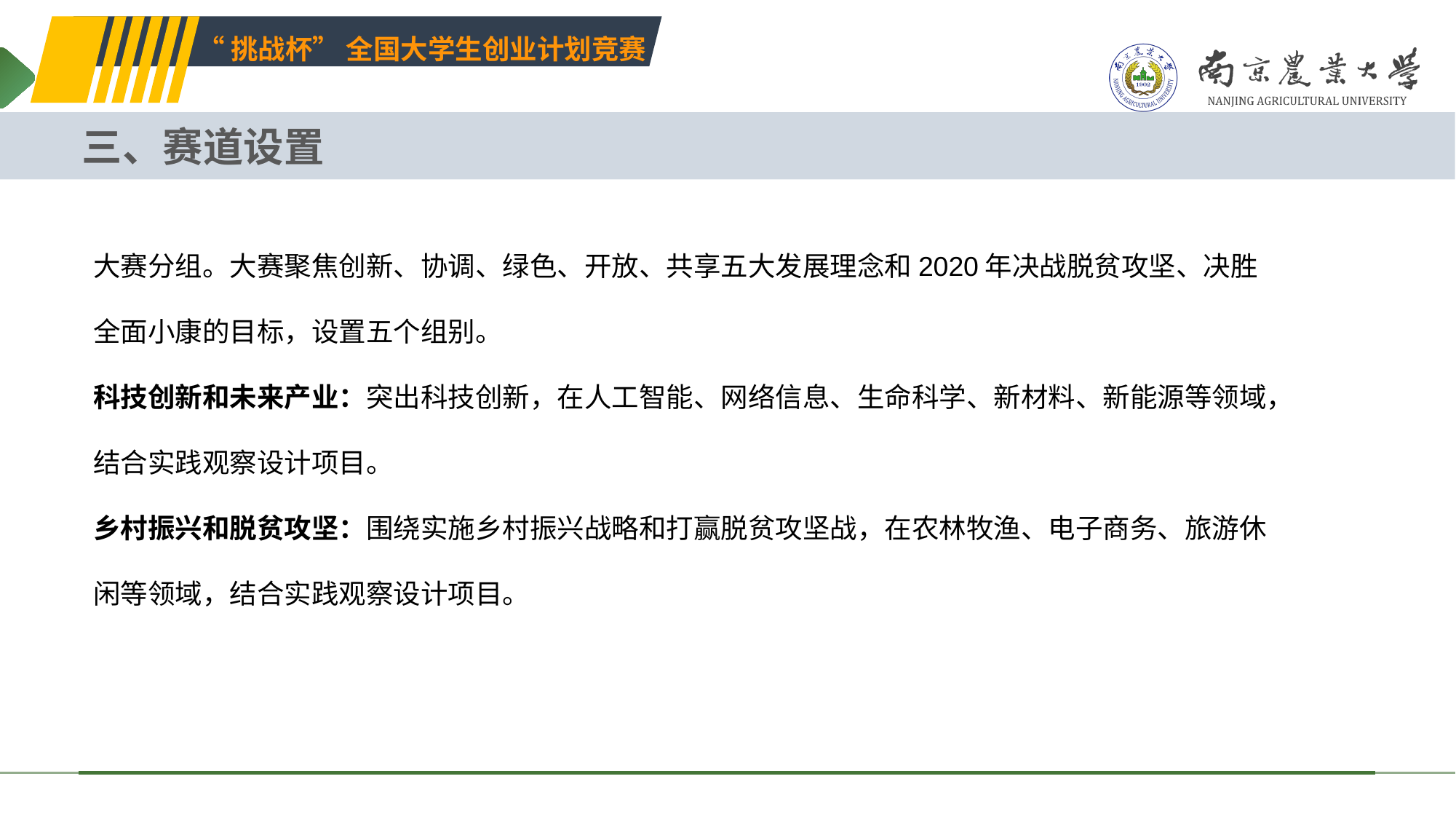

“挑战杯” 全国大学生创业计划竞赛

三、赛道设置

大赛分组。大赛聚焦创新、协调、绿色、开放、共享五大发展理念和2020年决战脱贫攻坚、决胜全面小康的目标，设置五个组别。
科技创新和未来产业：突出科技创新，在人工智能、网络信息、生命科学、新材料、新能源等领域，结合实践观察设计项目。
乡村振兴和脱贫攻坚：围绕实施乡村振兴战略和打赢脱贫攻坚战，在农林牧渔、电子商务、旅游休闲等领域，结合实践观察设计项目。